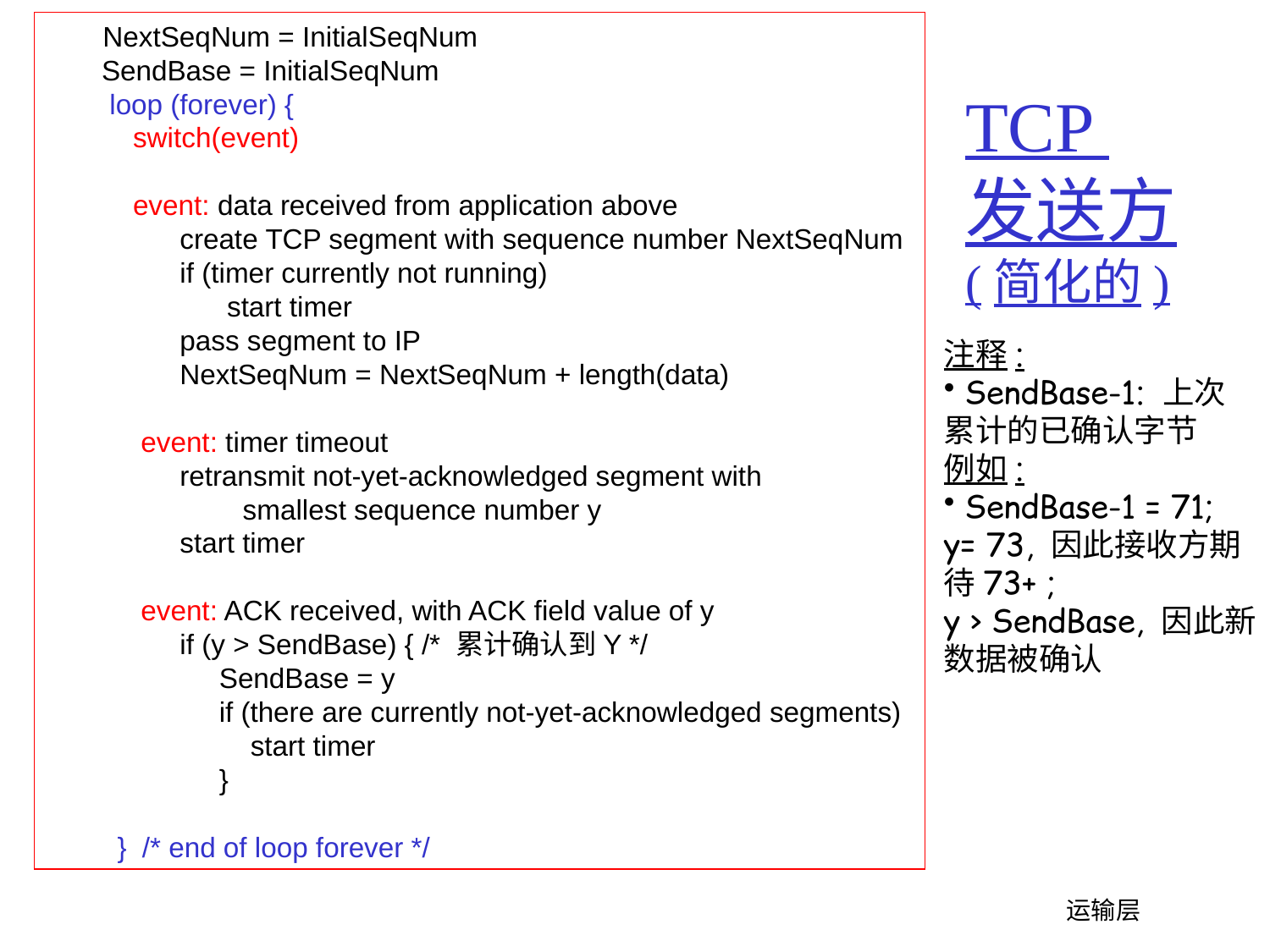

NextSeqNum = InitialSeqNum
       SendBase = InitialSeqNum
        loop (forever) {
           switch(event)

           event: data received from application above
                 create TCP segment with sequence number NextSeqNum
                 if (timer currently not running)
                       start timer
                 pass segment to IP
                 NextSeqNum = NextSeqNum + length(data)

            event: timer timeout
                 retransmit not-yet-acknowledged segment with
                         smallest sequence number y
                 start timer

            event: ACK received, with ACK field value of y
                 if (y > SendBase) { /* 累计确认到Y */
                      SendBase = y
                      if (there are currently not-yet-acknowledged segments)
                          start timer
                      }

         }  /* end of loop forever */
# TCP 发送方 (简化的)
注释:
 SendBase-1: 上次
累计的已确认字节
例如:
 SendBase-1 = 71;
y= 73, 因此接收方期待73+ ;
y > SendBase, 因此新数据被确认
 运输层
77